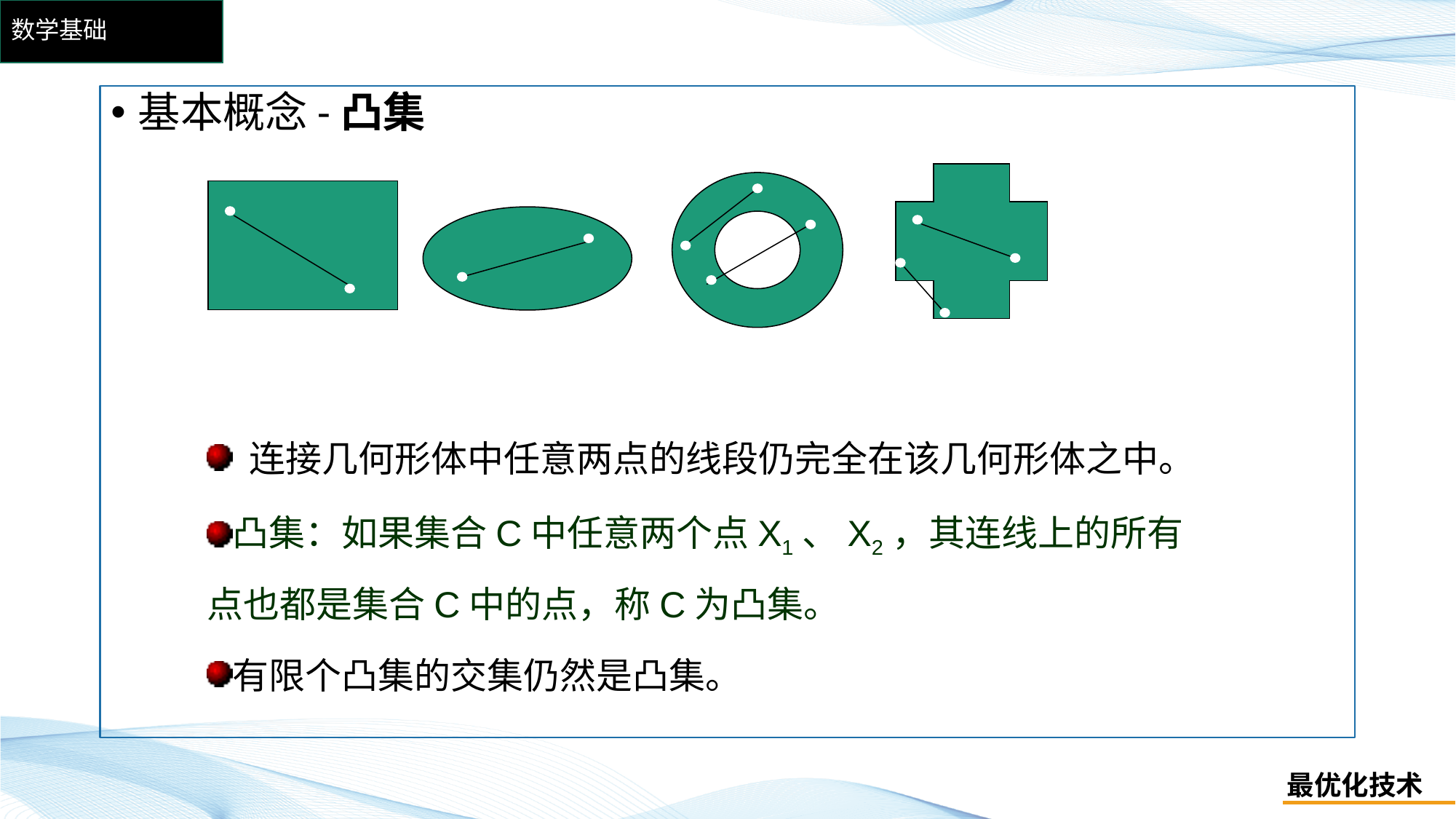

# 数学基础
基本概念-凸集

 连接几何形体中任意两点的线段仍完全在该几何形体之中。
凸集：如果集合C中任意两个点X1、X2，其连线上的所有点也都是集合C中的点，称C为凸集。
有限个凸集的交集仍然是凸集。